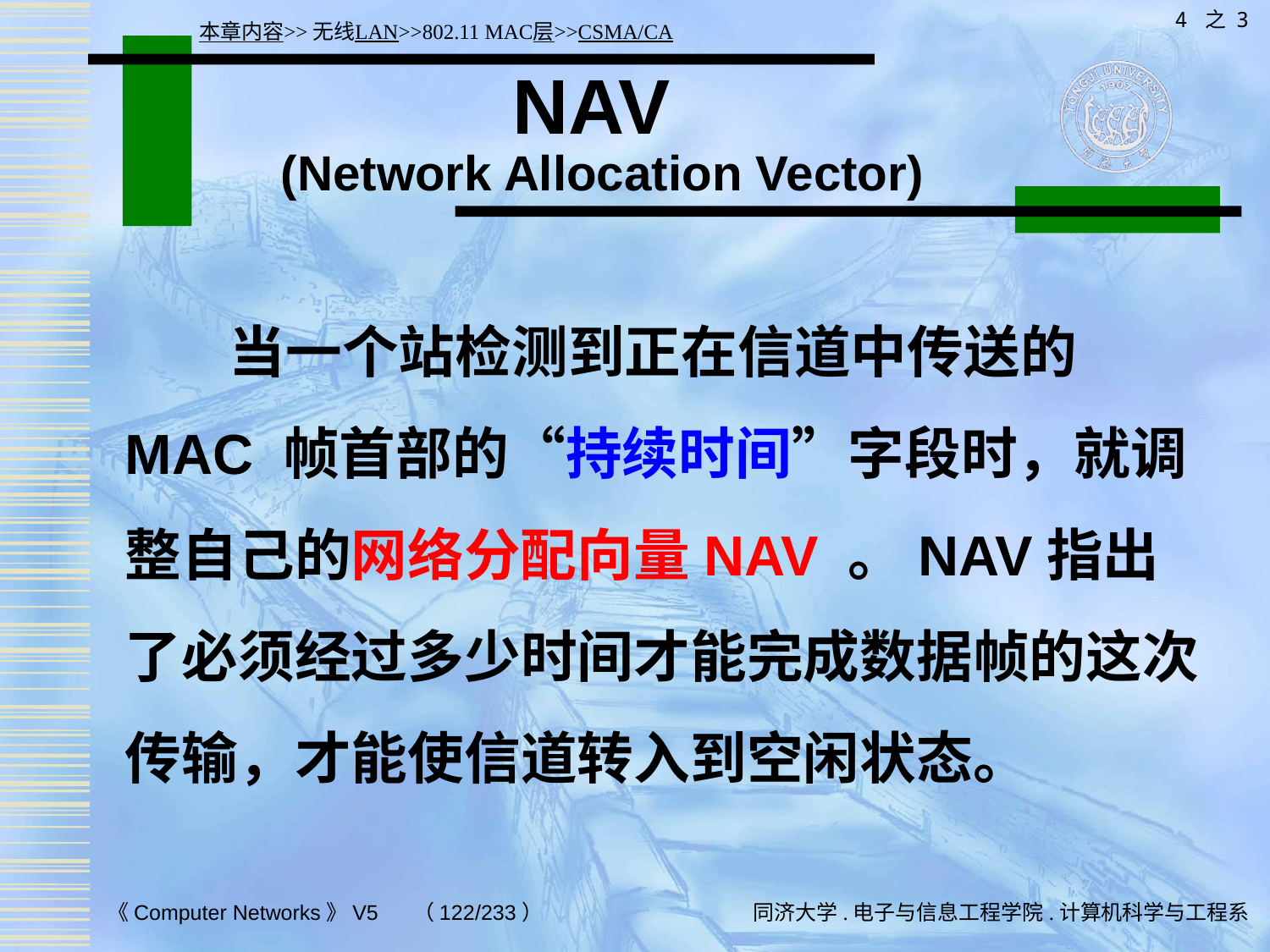

4 之 3
本章内容>>无线LAN>>802.11 MAC层>>CSMA/CA
# NAV (Network Allocation Vector)
       当一个站检测到正在信道中传送的MAC 帧首部的“持续时间”字段时，就调整自己的网络分配向量NAV 。NAV指出了必须经过多少时间才能完成数据帧的这次传输，才能使信道转入到空闲状态。